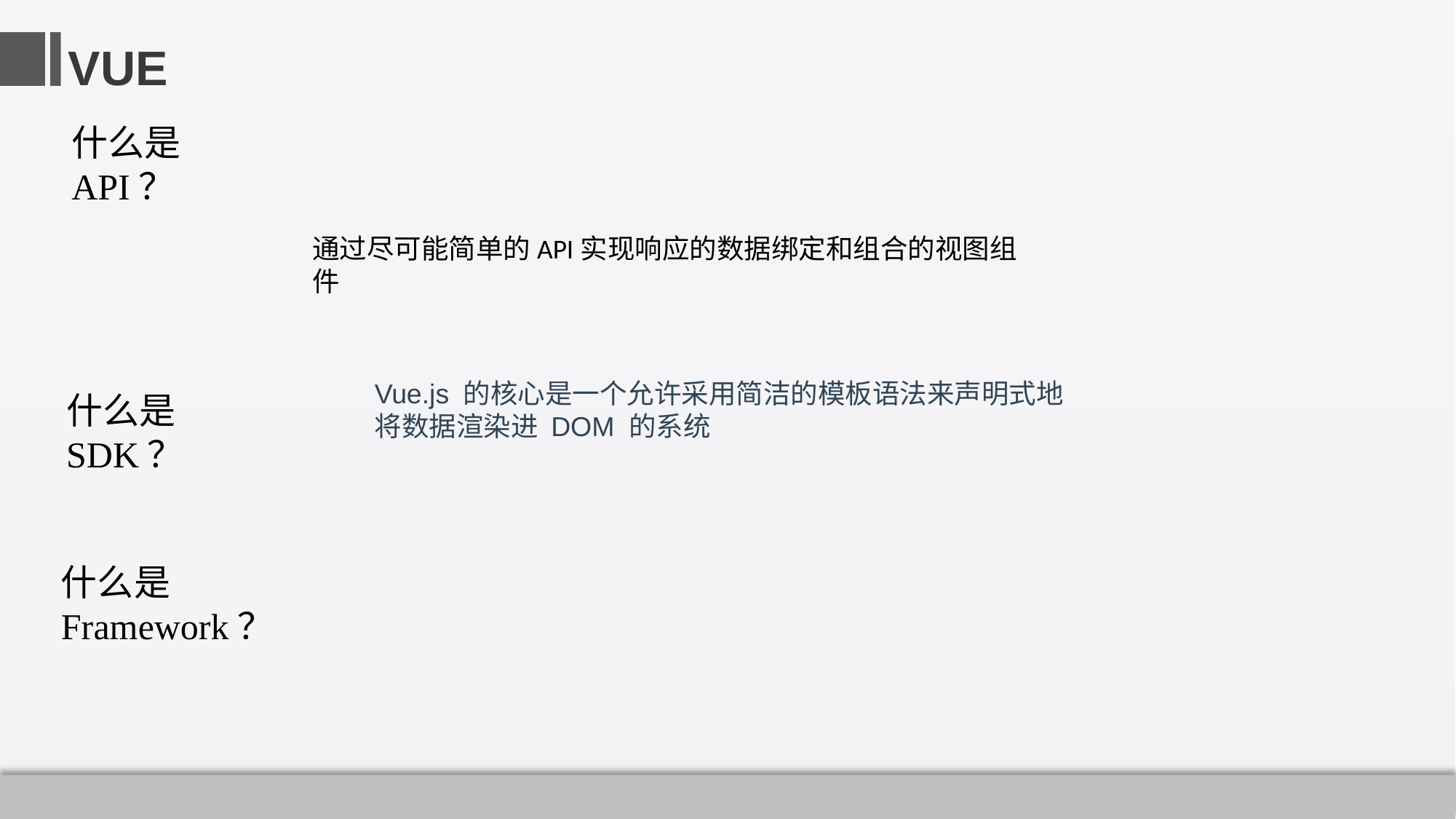

VUE

什么是API？
通过尽可能简单的API实现响应的数据绑定和组合的视图组件
Vue.js 的核心是一个允许采用简洁的模板语法来声明式地将数据渲染进 DOM 的系统
什么是SDK？
什么是Framework？